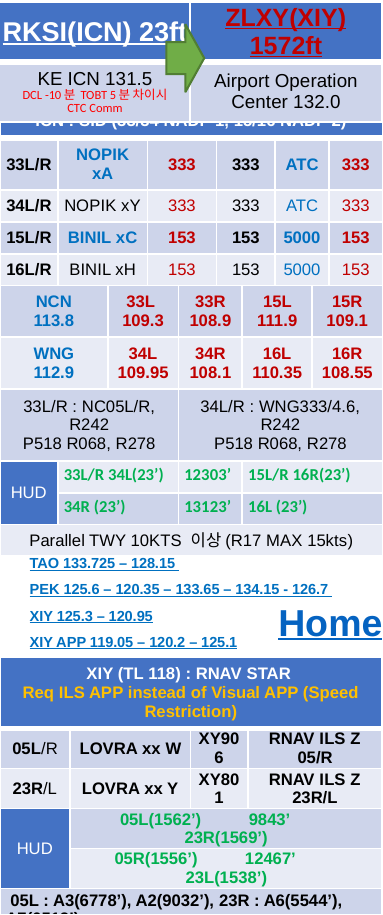

| RKSI(ICN) 23ft | ZLXY(XIY)1572ft |
| --- | --- |
| KE ICN 131.5 DCL -10분 TOBT 5분 차이시 CTC Comm | Airport Operation Center 132.0 |

| ICN : SID (33/34 NADP 1, 15/16 NADP 2) |  |  |  |  |  |  |  |  |  |
| --- | --- | --- | --- | --- | --- | --- | --- | --- | --- |
| 33L/R | NOPIK xA |  | 333 |  | 333 |  | ATC |  | 333 |
| 34L/R | NOPIK xY |  | 333 |  | 333 |  | ATC |  | 333 |
| 15L/R | BINIL xC |  | 153 |  | 153 |  | 5000 |  | 153 |
| 16L/R | BINIL xH |  | 153 |  | 153 |  | 5000 |  | 153 |
| NCN 113.8 |  | 33L 109.3 |  | 33R 108.9 |  | 15L 111.9 |  | 15R 109.1 |  |
| WNG 112.9 |  | 34L 109.95 |  | 34R 108.1 |  | 16L 110.35 |  | 16R 108.55 |  |
| 33L/R : NC05L/R, R242 P518 R068, R278 |  |  |  | 34L/R : WNG333/4.6, R242 P518 R068, R278 |  |  |  |  |  |
| HUD | 33L/R 34L(23’) |  |  | 12303’ |  | 15L/R 16R(23’) |  |  |  |
|  | 34R (23’) |  |  | 13123’ |  | 16L (23’) |  |  |  |
| Parallel TWY 10KTS 이상(R17 MAX 15kts) |  |  |  |  |  |  |  |  |  |
DEP 125.15 – TGU 132.8 – DLC 132.95
TAO 133.725 – 128.15
PEK 125.6 – 120.35 – 133.65 – 134.15 - 126.7
XIY 125.3 – 120.95
XIY APP 119.05 – 120.2 – 125.1
Home
| XIY (TL 118) : RNAV STAR Req ILS APP instead of Visual APP (Speed Restriction) |  |  |  |
| --- | --- | --- | --- |
| 05L/R | LOVRA xx W | XY906 | RNAV ILS Z 05/R |
| 23R/L | LOVRA xx Y | XY801 | RNAV ILS Z 23R/L |
| HUD | 05L(1562’) 9843’ 23R(1569’) |  |  |
|  | 05R(1556’) 12467’ 23L(1538’) |  |  |
| 05L : A3(6778’), A2(9032’), 23R : A6(5544’), A7(6512’) 05R : D4(5613’), D3(7322’), 23L : D5(5646’), D6(7408’) |  |  |  |
| Follow Me Car, CTC Apron before Gate in “Closing to xx TWY, apply to change to xx Freq” Taxi RTE in Jeppesen Chart. |  |  |  |